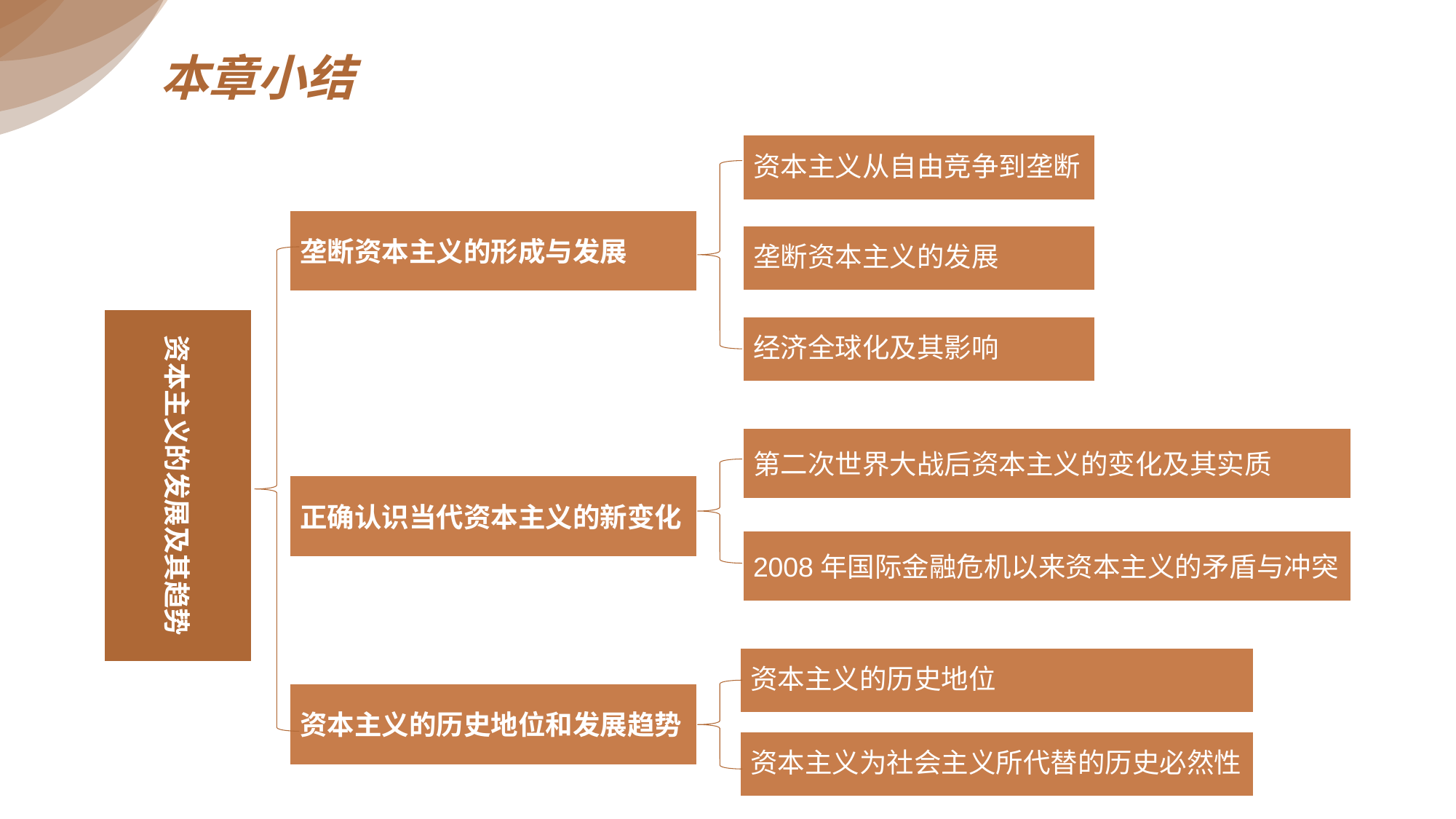

本章小结
本章小结
资本主义从自由竞争到垄断

垄断资本主义的形成与发展
垄断资本主义的发展

资本主义的发展及其趋势
经济全球化及其影响
第二次世界大战后资本主义的变化及其实质

正确认识当代资本主义的新变化
2008年国际金融危机以来资本主义的矛盾与冲突
资本主义的历史地位

资本主义的历史地位和发展趋势
资本主义为社会主义所代替的历史必然性